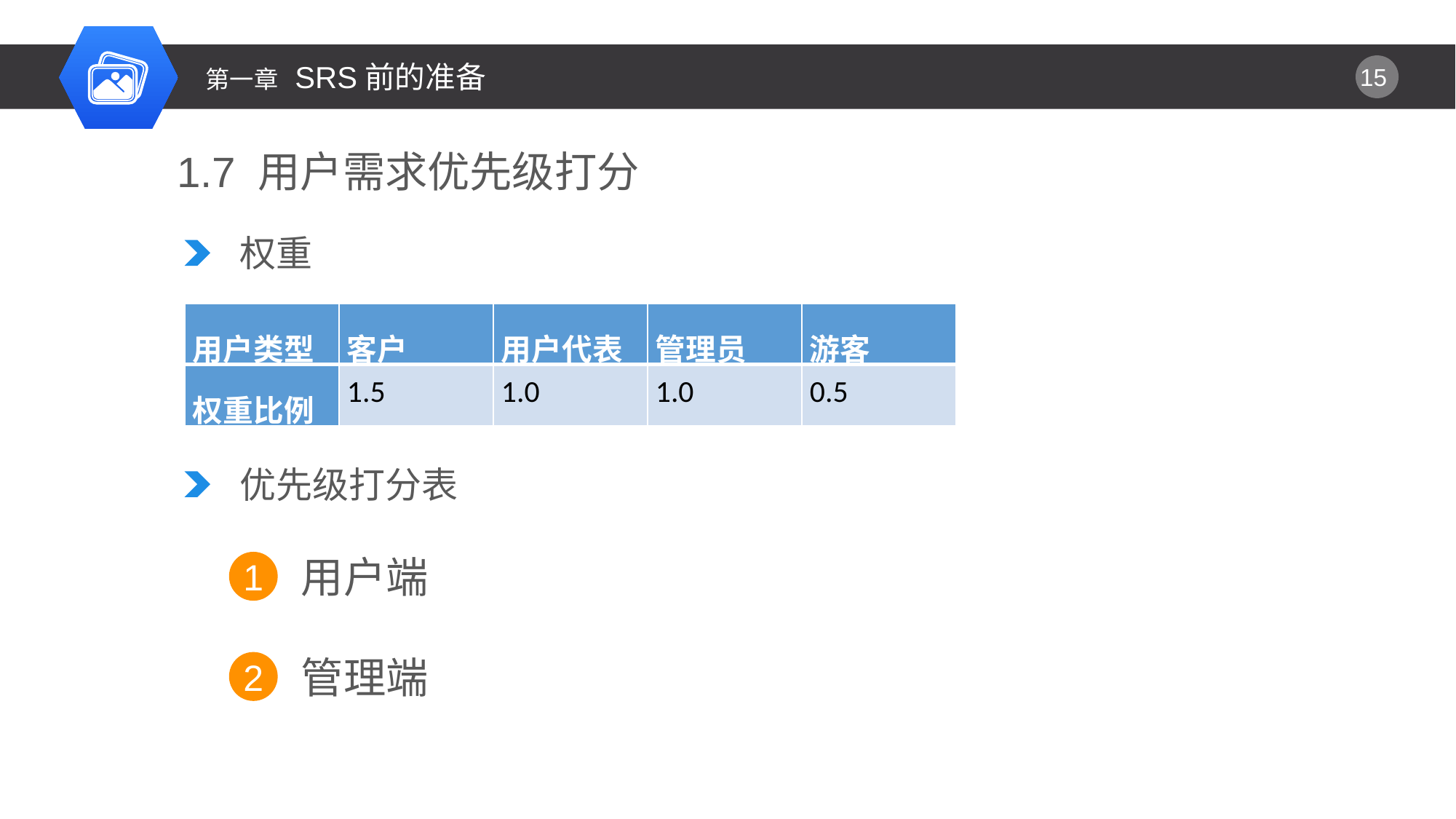

第一章  SRS前的准备
1.7 用户需求优先级打分
权重

| 用户类型 | 客户 | 用户代表 | 管理员 | 游客 |
| --- | --- | --- | --- | --- |
| 权重比例 | 1.5 | 1.0 | 1.0 | 0.5 |
优先级打分表

用户端
1
管理端
2